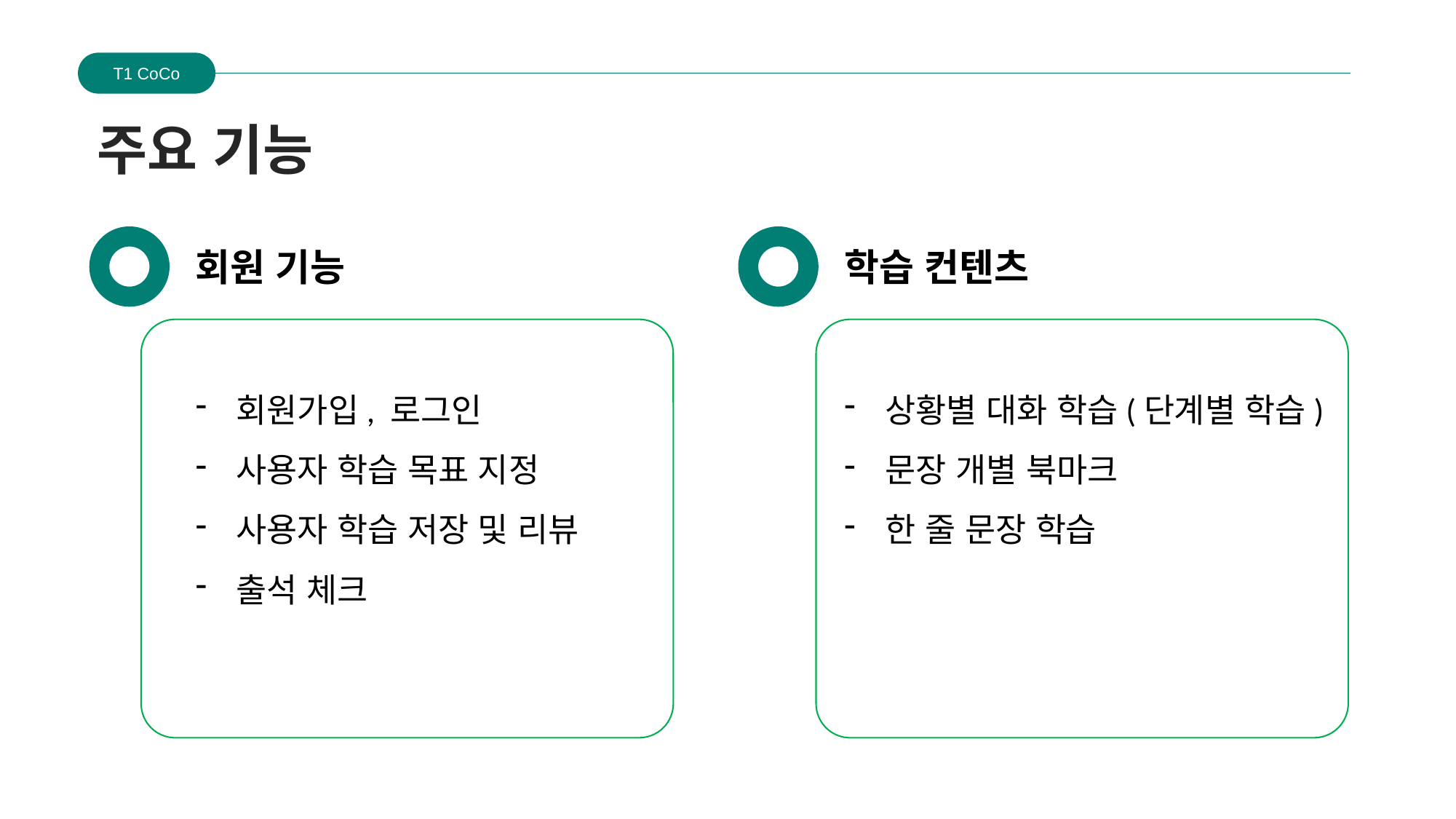

T1 CoCo
주요 기능

회원 기능
학습 컨텐츠

회원가입, 로그인
사용자 학습 목표 지정
사용자 학습 저장 및 리뷰
출석 체크

상황별 대화 학습(단계별 학습)
문장 개별 북마크
한 줄 문장 학습